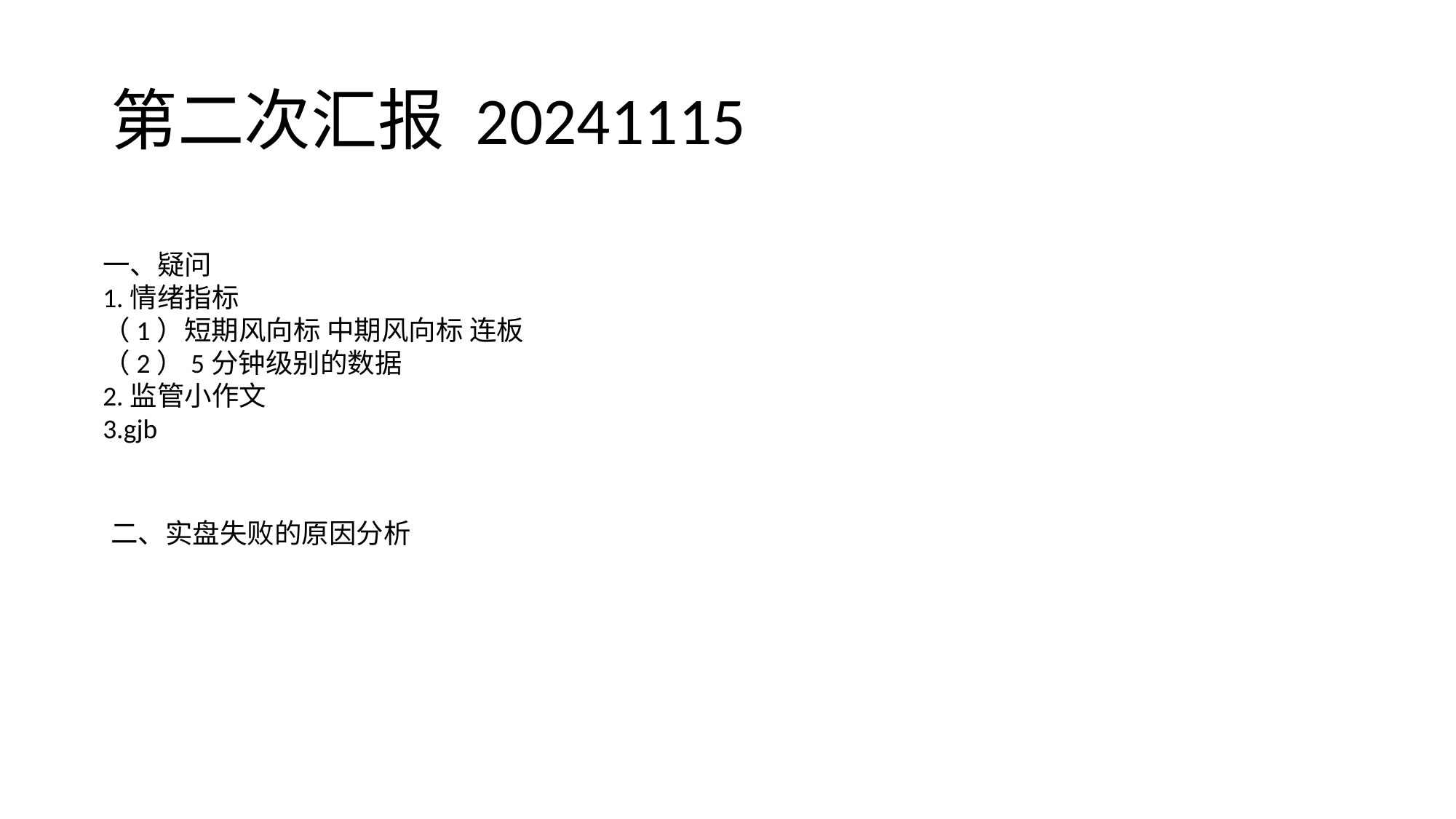

# 第二次汇报 20241115
一、疑问
1.情绪指标
（1）短期风向标 中期风向标 连板
（2）5分钟级别的数据
2.监管小作文
3.gjb
二、实盘失败的原因分析